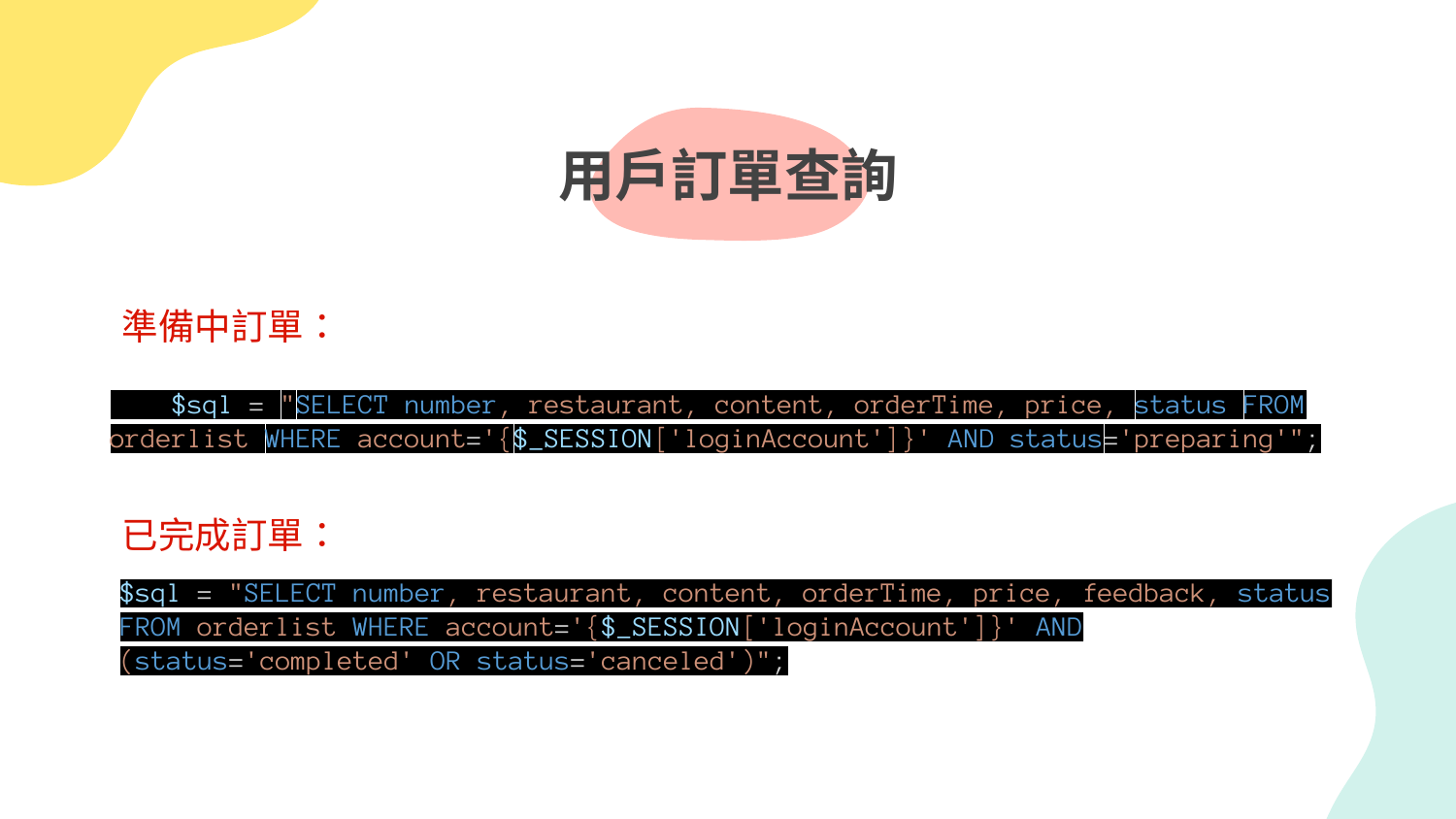

# 用戶訂單查詢
準備中訂單：
    $sql = "SELECT number, restaurant, content, orderTime, price, status FROM orderlist WHERE account='{$_SESSION['loginAccount']}' AND status='preparing'";
已完成訂單：
$sql = "SELECT number, restaurant, content, orderTime, price, feedback, status FROM orderlist WHERE account='{$_SESSION['loginAccount']}' AND (status='completed' OR status='canceled')";